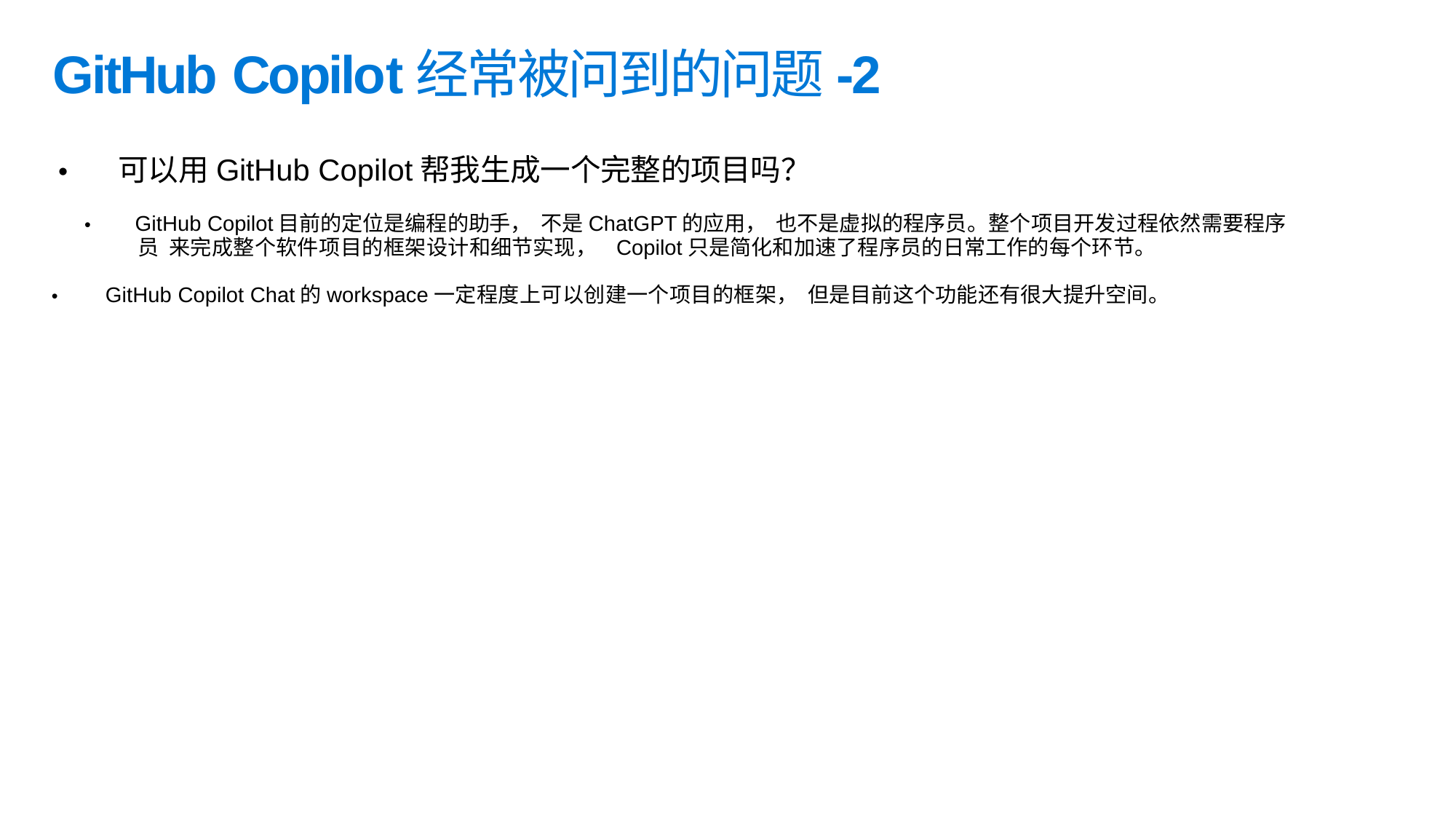

GitHub Copilot经常被问到的问题-2

•      可以用GitHub Copilot帮我生成一个完整的项目吗？
•         GitHub Copilot目前的定位是编程的助手，  不是ChatGPT的应用，  也不是虚拟的程序员。整个项目开发过程依然需要程序员  来完成整个软件项目的框架设计和细节实现，   Copilot只是简化和加速了程序员的日常工作的每个环节。

•         GitHub Copilot Chat的workspace一定程度上可以创建一个项目的框架，  但是目前这个功能还有很大提升空间。